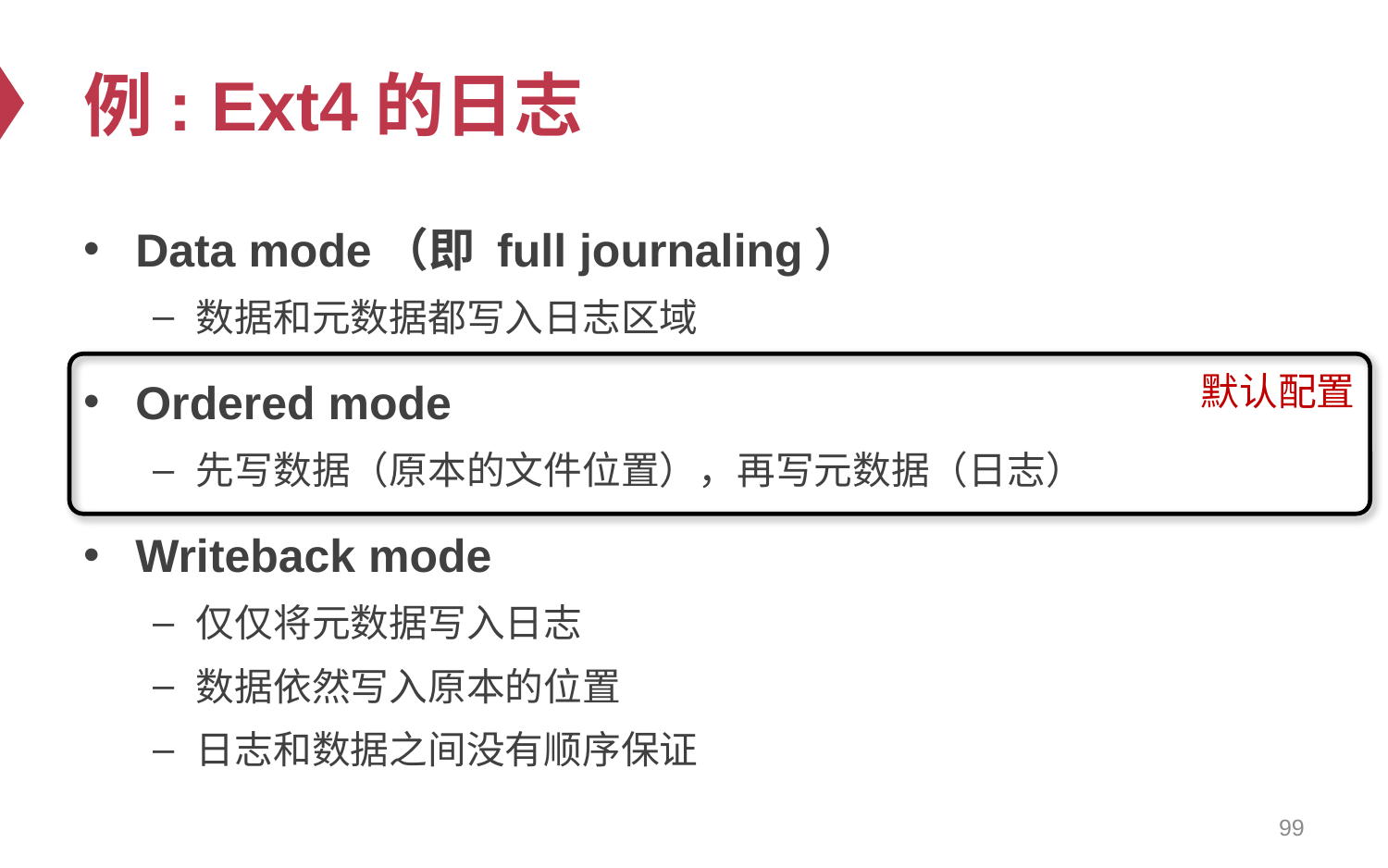

# 例: Ext4的日志
Data mode（即 full journaling）
数据和元数据都写入日志区域
Ordered mode
先写数据（原本的文件位置），再写元数据（日志）
Writeback mode
仅仅将元数据写入日志
数据依然写入原本的位置
日志和数据之间没有顺序保证

默认配置
99